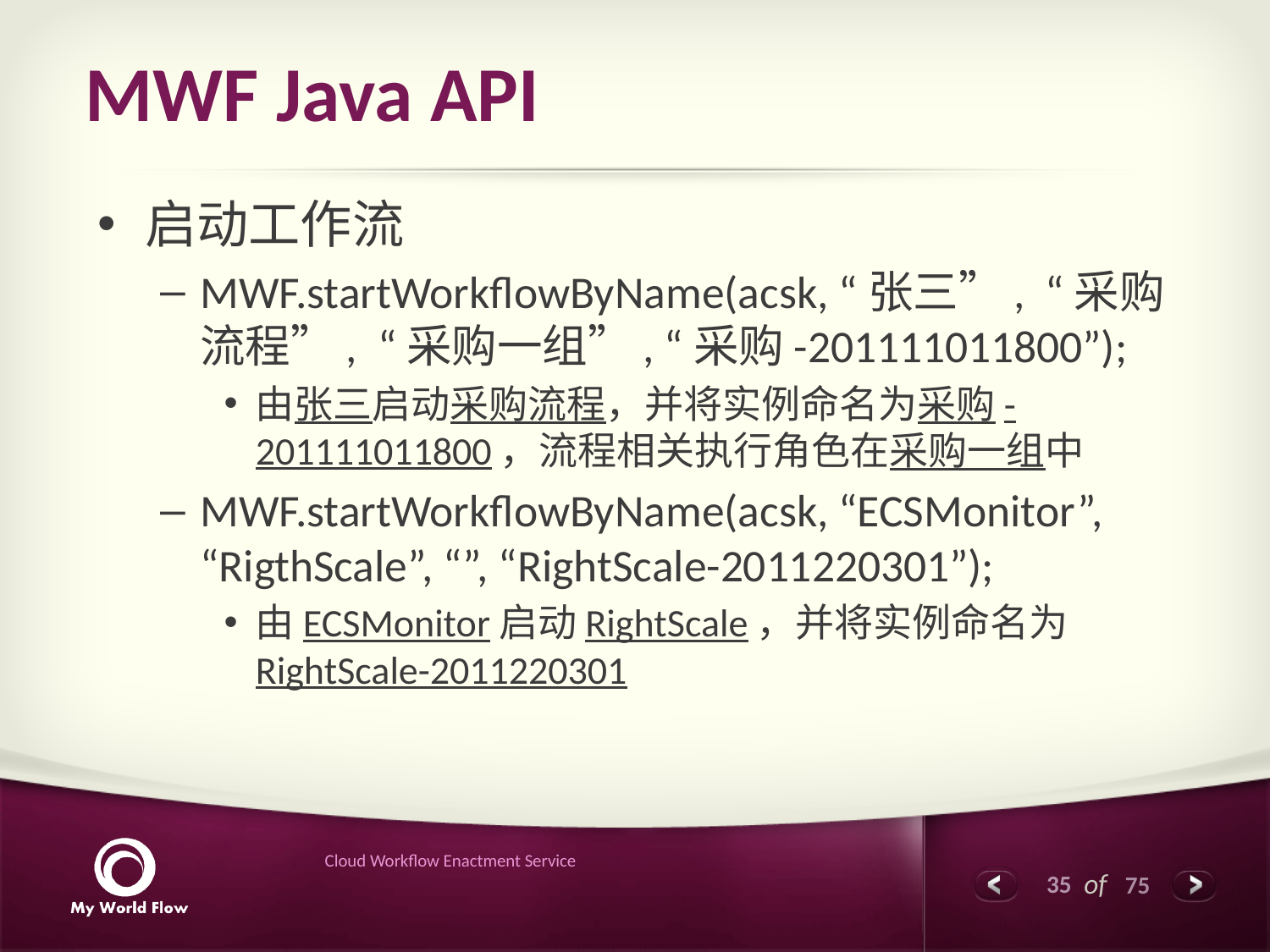

# MWF Java API
启动工作流
MWF.startWorkflowByName(acsk, “张三”,  “采购流程”,  “采购一组”, “采购-201111011800”);
由张三启动采购流程，并将实例命名为采购-201111011800，流程相关执行角色在采购一组中
MWF.startWorkflowByName(acsk, “ECSMonitor”, “RigthScale”, “”, “RightScale-2011220301”);
由ECSMonitor启动RightScale，并将实例命名为RightScale-2011220301